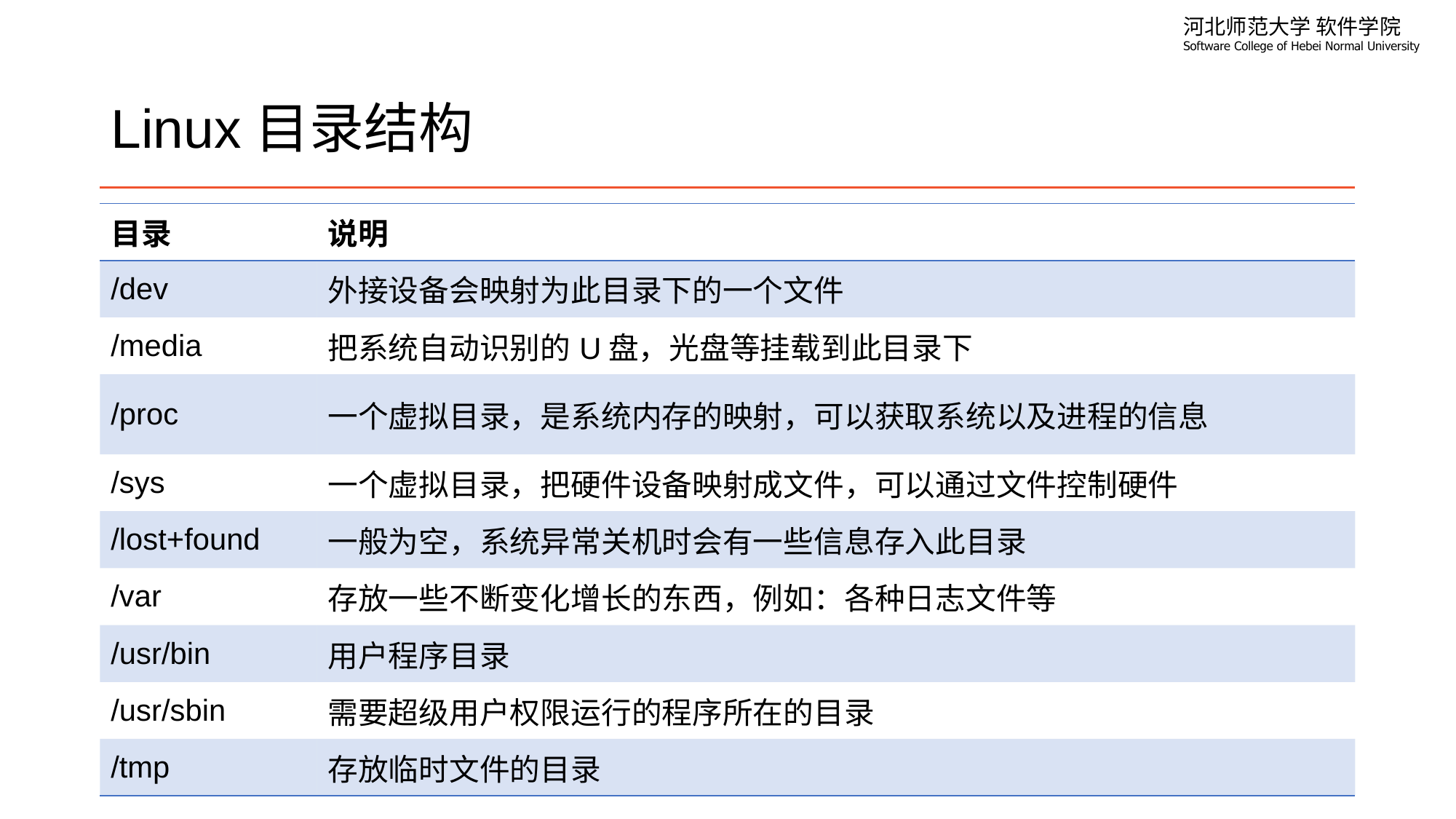

# Linux目录结构
| 目录 | 说明 |
| --- | --- |
| /dev | 外接设备会映射为此目录下的一个文件 |
| /media | 把系统自动识别的U盘，光盘等挂载到此目录下 |
| /proc | 一个虚拟目录，是系统内存的映射，可以获取系统以及进程的信息 |
| /sys | 一个虚拟目录，把硬件设备映射成文件，可以通过文件控制硬件 |
| /lost+found | 一般为空，系统异常关机时会有一些信息存入此目录 |
| /var | 存放一些不断变化增长的东西，例如：各种日志文件等 |
| /usr/bin | 用户程序目录 |
| /usr/sbin | 需要超级用户权限运行的程序所在的目录 |
| /tmp | 存放临时文件的目录 |